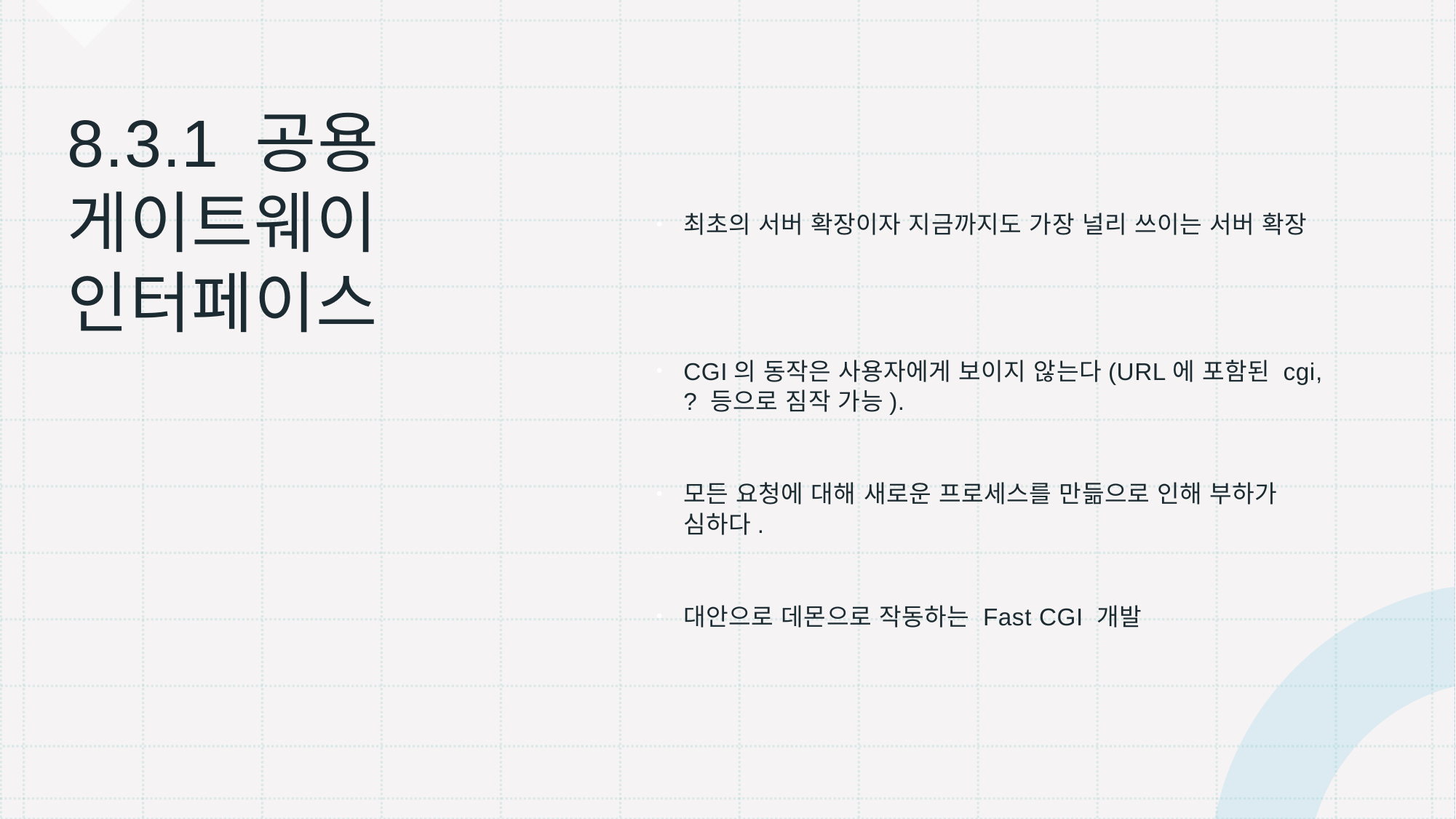

최초의 서버 확장이자 지금까지도 가장 널리 쓰이는 서버 확장

CGI의 동작은 사용자에게 보이지 않는다(URL에 포함된 cgi, ? 등으로 짐작 가능).

모든 요청에 대해 새로운 프로세스를 만듦으로 인해 부하가 심하다.

대안으로 데몬으로 작동하는 Fast CGI 개발
# 8.3.1 공용 게이트웨이 인터페이스